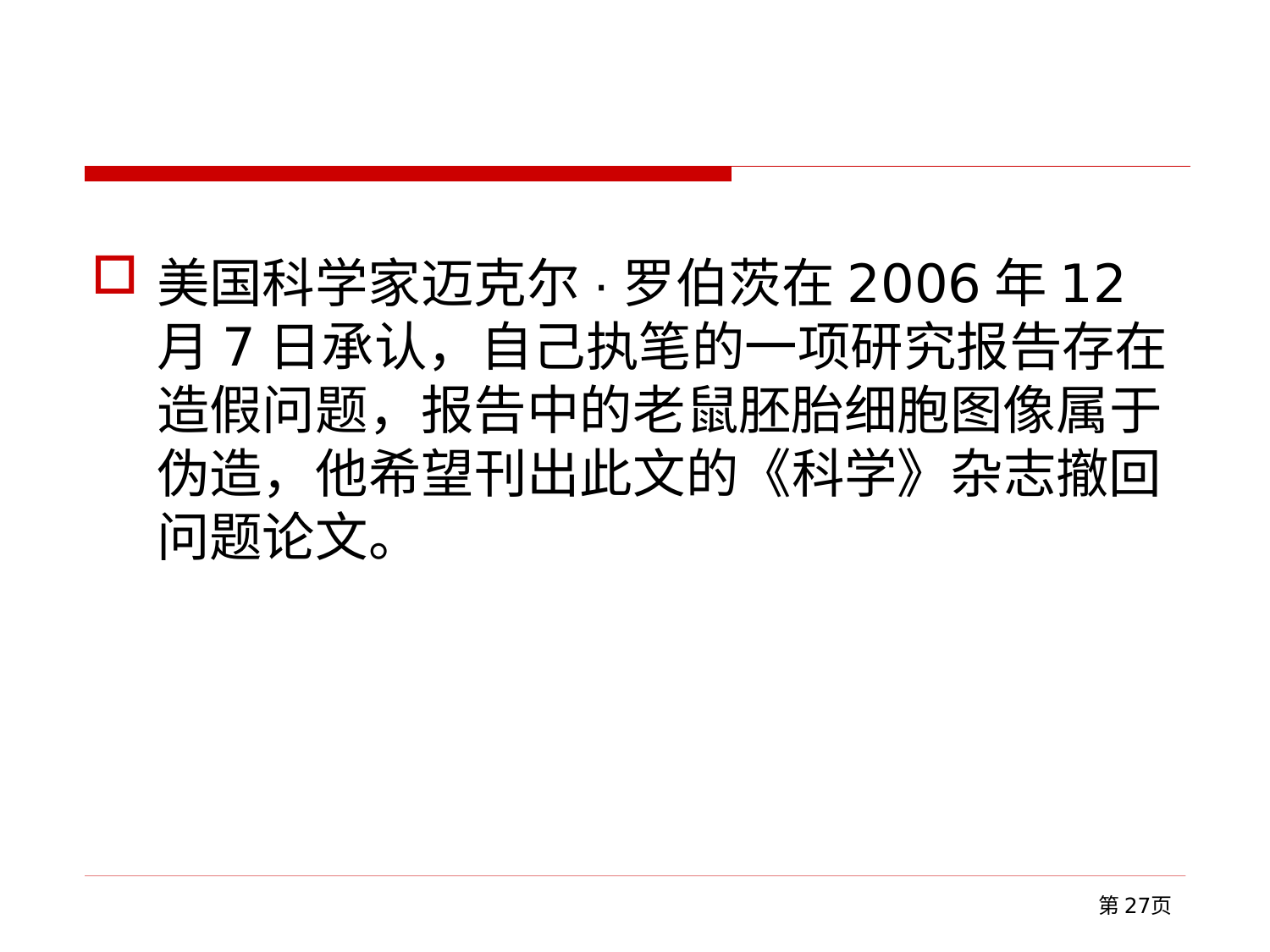

#
美国科学家迈克尔·罗伯茨在2006年12月7日承认，自己执笔的一项研究报告存在造假问题，报告中的老鼠胚胎细胞图像属于伪造，他希望刊出此文的《科学》杂志撤回问题论文。

27